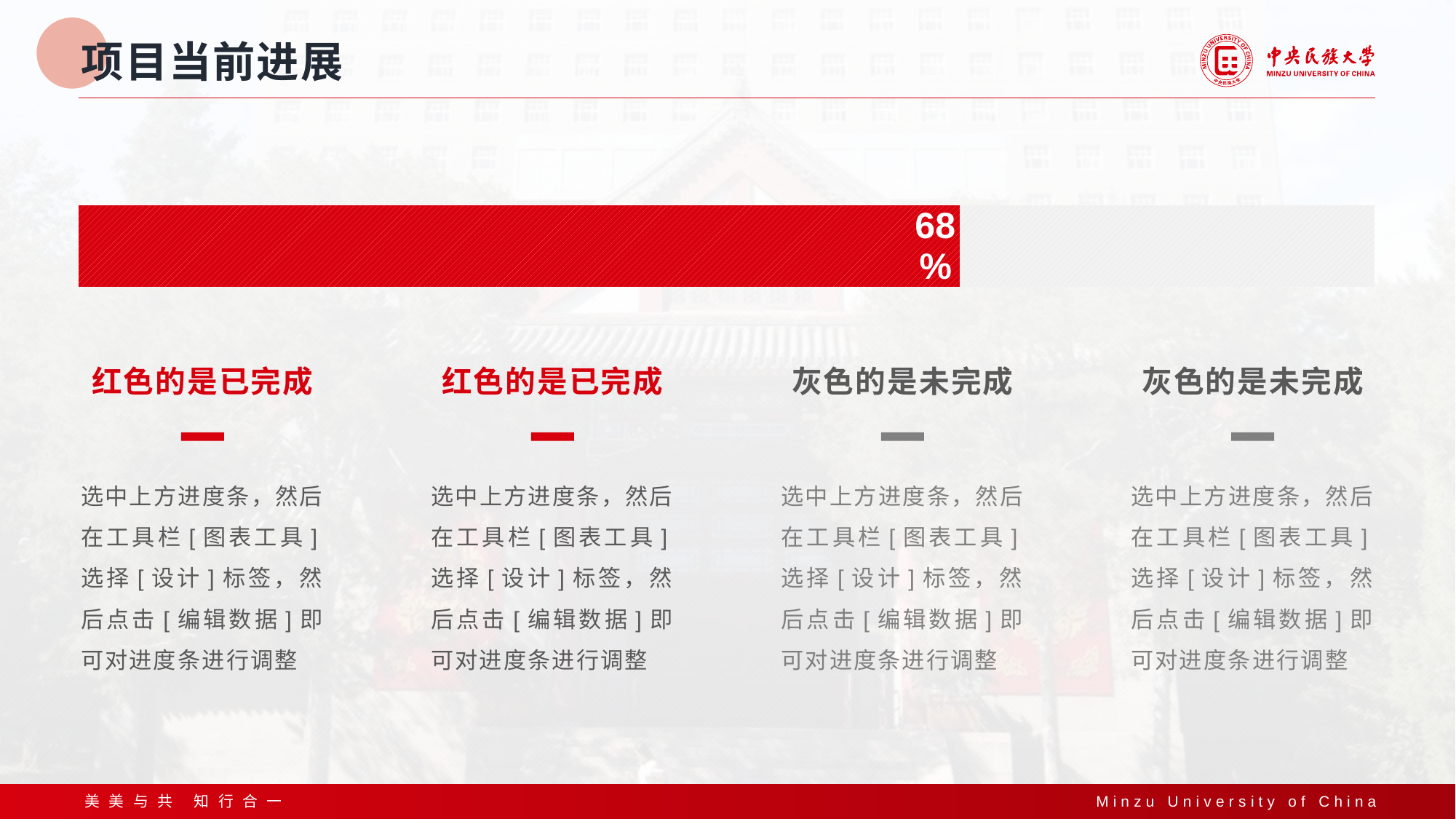

# 项目当前进展

### Chart

| Category | 已完成 | 剩余 |
|---|---|---|
| 类别 1 | 0.68 | 0.31999999999999995 |
红色的是已完成

选中上方进度条，然后在工具栏[图表工具]选择[设计]标签，然后点击[编辑数据]即可对进度条进行调整
红色的是已完成

选中上方进度条，然后在工具栏[图表工具]选择[设计]标签，然后点击[编辑数据]即可对进度条进行调整
灰色的是未完成

选中上方进度条，然后在工具栏[图表工具]选择[设计]标签，然后点击[编辑数据]即可对进度条进行调整
灰色的是未完成

选中上方进度条，然后在工具栏[图表工具]选择[设计]标签，然后点击[编辑数据]即可对进度条进行调整